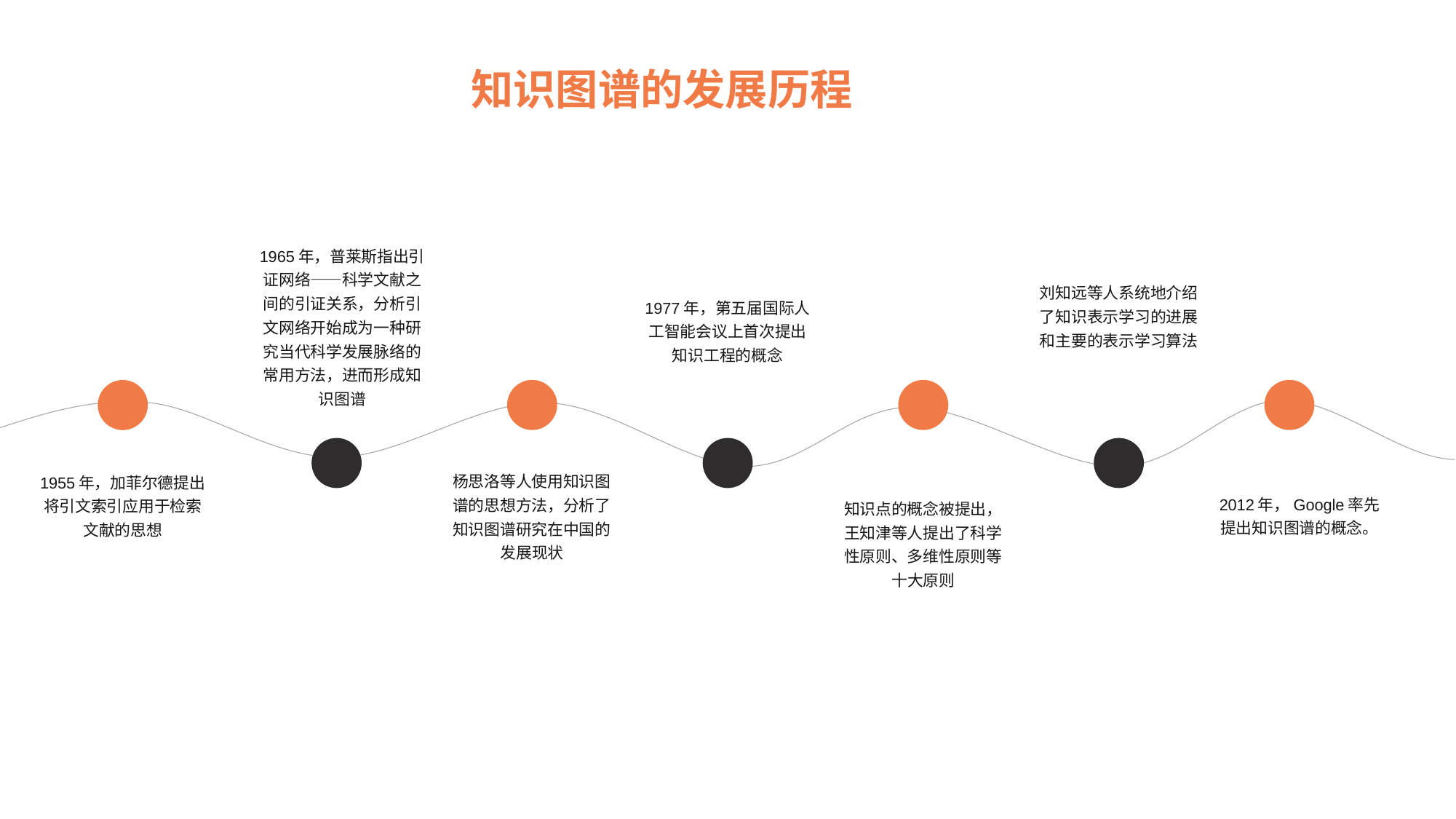

知识图谱的发展历程
1965年，普莱斯指出引证网络——科学文献之间的引证关系，分析引文网络开始成为一种研究当代科学发展脉络的常用方法，进而形成知识图谱
刘知远等人系统地介绍了知识表示学习的进展和主要的表示学习算法
1977年，第五届国际人工智能会议上首次提出知识工程的概念

杨思洛等人使用知识图谱的思想方法，分析了知识图谱研究在中国的发展现状
1955年，加菲尔德提出将引文索引应用于检索文献的思想
2012年，Google率先提出知识图谱的概念。
知识点的概念被提出，王知津等人提出了科学性原则、多维性原则等十大原则